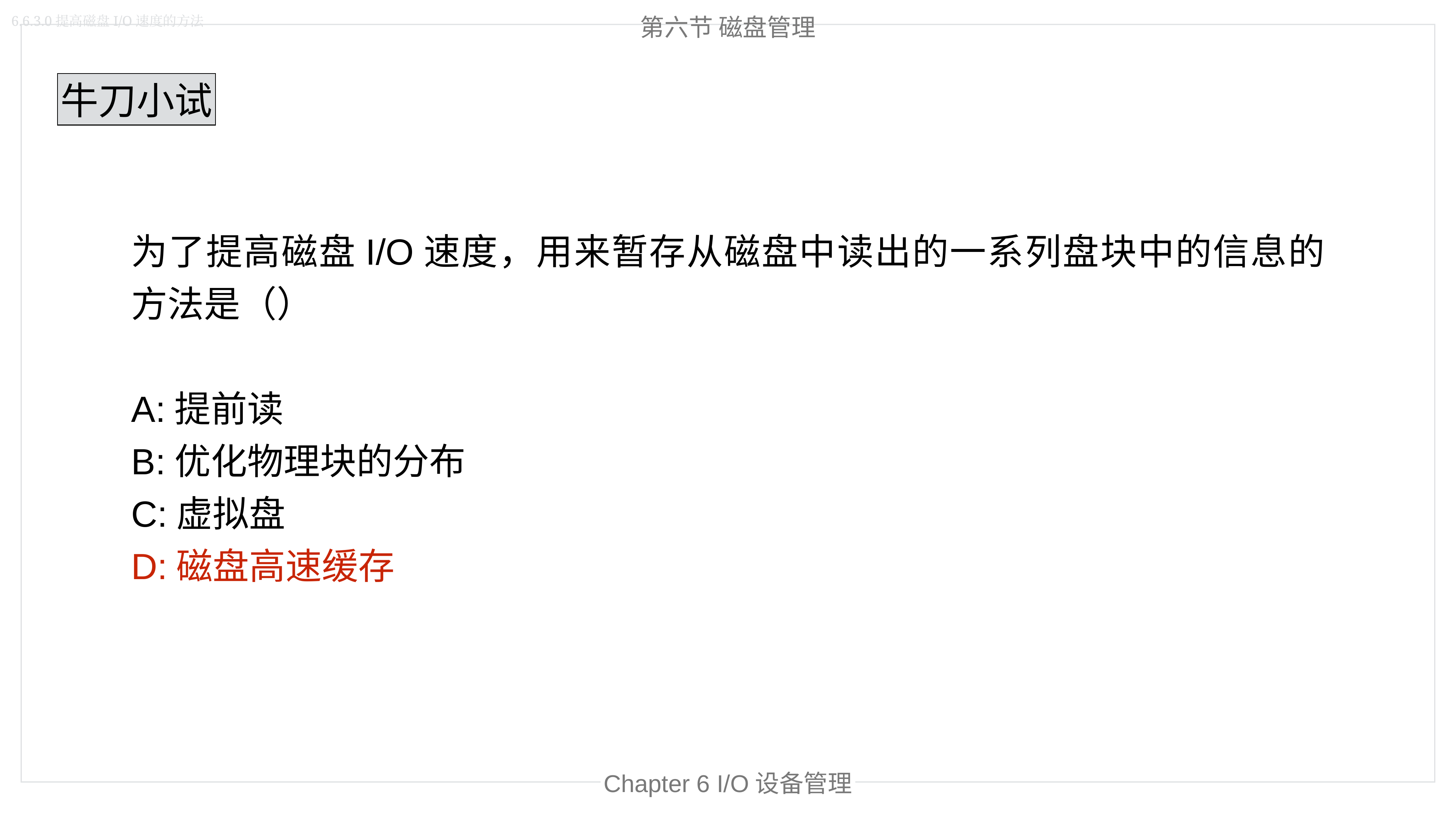

第六节 磁盘管理
6.6.3.0提高磁盘I/O速度的方法

牛刀小试
为了提高磁盘I/O速度，用来暂存从磁盘中读出的一系列盘块中的信息的方法是（）

A:提前读
B:优化物理块的分布
C:虚拟盘
D:磁盘高速缓存
Chapter 6 I/O设备管理